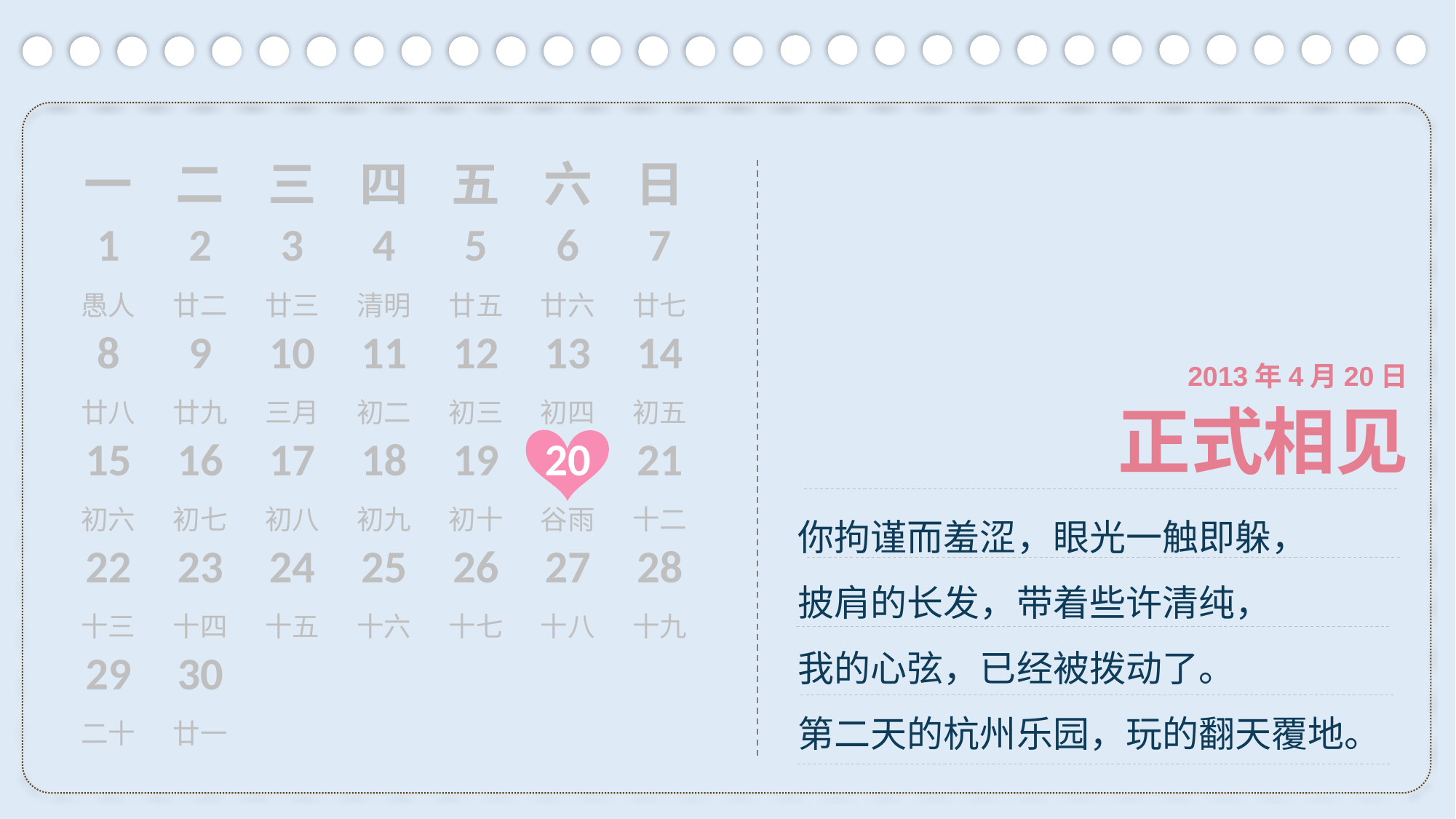

| 一 | 二 | 三 | 四 | 五 | 六 | 日 |
| --- | --- | --- | --- | --- | --- | --- |
| 1 | 2 | 3 | 4 | 5 | 6 | 7 |
| 愚人 | 廿二 | 廿三 | 清明 | 廿五 | 廿六 | 廿七 |
| 8 | 9 | 10 | 11 | 12 | 13 | 14 |
| 廿八 | 廿九 | 三月 | 初二 | 初三 | 初四 | 初五 |
| 15 | 16 | 17 | 18 | 19 | 20 | 21 |
| 初六 | 初七 | 初八 | 初九 | 初十 | 谷雨 | 十二 |
| 22 | 23 | 24 | 25 | 26 | 27 | 28 |
| 十三 | 十四 | 十五 | 十六 | 十七 | 十八 | 十九 |
| 29 | 30 |  |  |  |  |  |
| 二十 | 廿一 |  |  |  |  |  |
2013年4月20日
正式相见

你拘谨而羞涩，眼光一触即躲，
披肩的长发，带着些许清纯，
我的心弦，已经被拨动了。
第二天的杭州乐园，玩的翻天覆地。